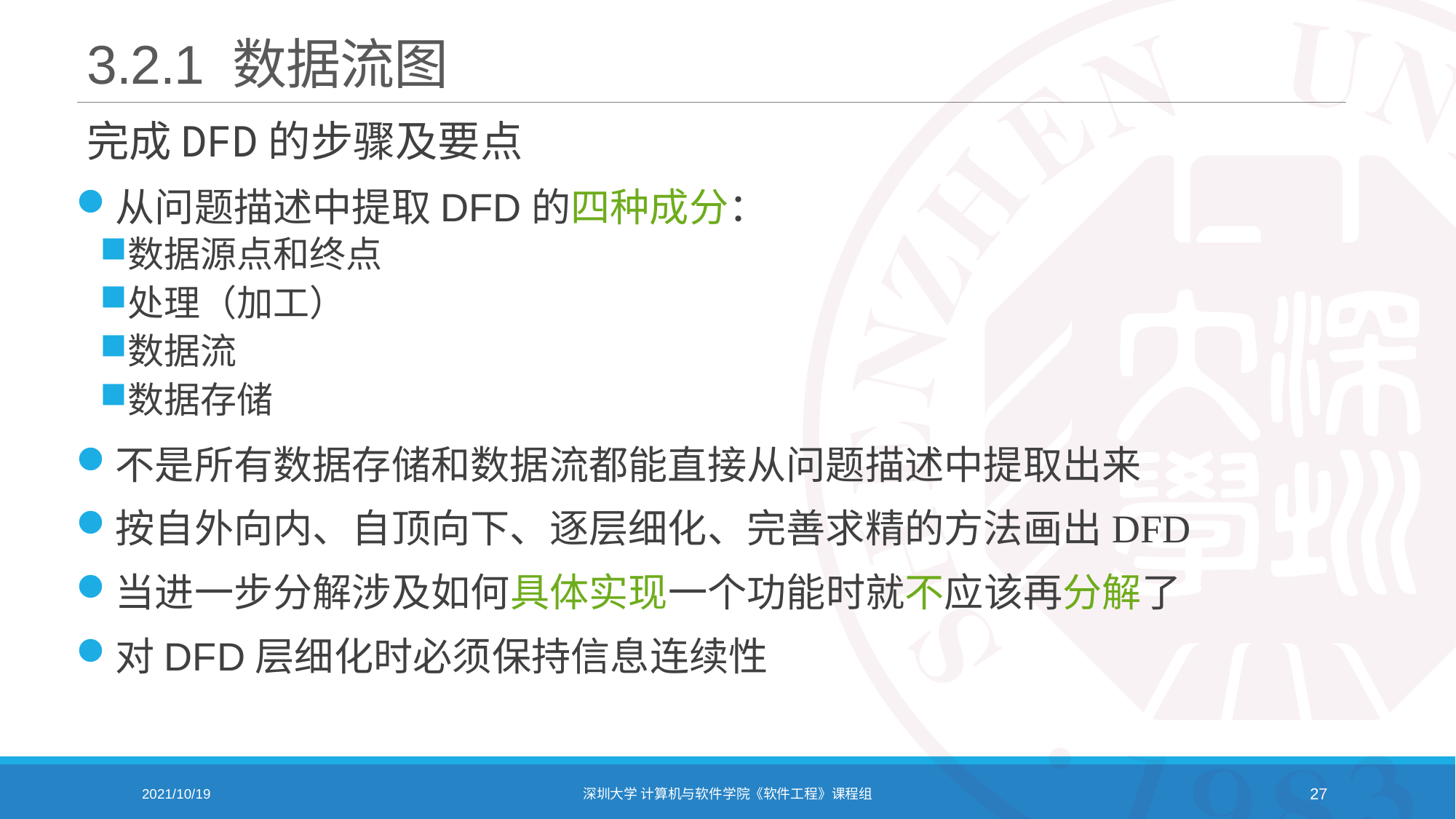

# 3.2.1 数据流图
完成DFD的步骤及要点
从问题描述中提取DFD的四种成分：
数据源点和终点
处理（加工）
数据流
数据存储
不是所有数据存储和数据流都能直接从问题描述中提取出来
按自外向内、自顶向下、逐层细化、完善求精的方法画出DFD
当进一步分解涉及如何具体实现一个功能时就不应该再分解了
对DFD层细化时必须保持信息连续性

2021/10/19
深圳大学 计算机与软件学院《软件工程》课程组
27